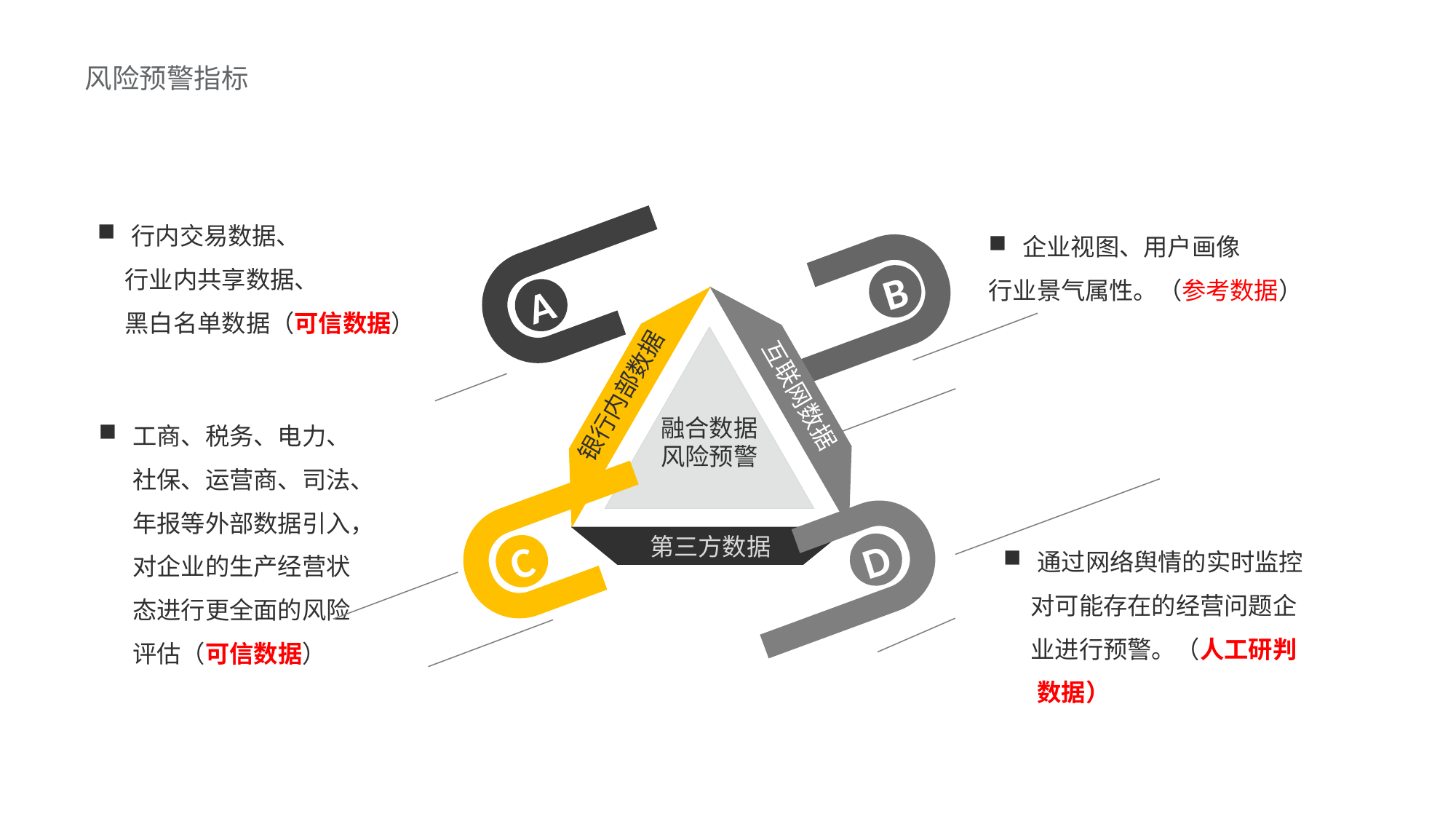

风险预警指标
行内交易数据、
    行业内共享数据、
    黑白名单数据（可信数据）
企业视图、用户画像
行业景气属性。（参考数据）
工商、税务、电力、社保、运营商、司法、年报等外部数据引入，对企业的生产经营状态进行更全面的风险评估（可信数据）
通过网络舆情的实时监控
    对可能存在的经营问题企
    业进行预警。（人工研判数据）

融合数据风险预警
互联网数据
银行内部数据
第三方数据
B
A

D
C